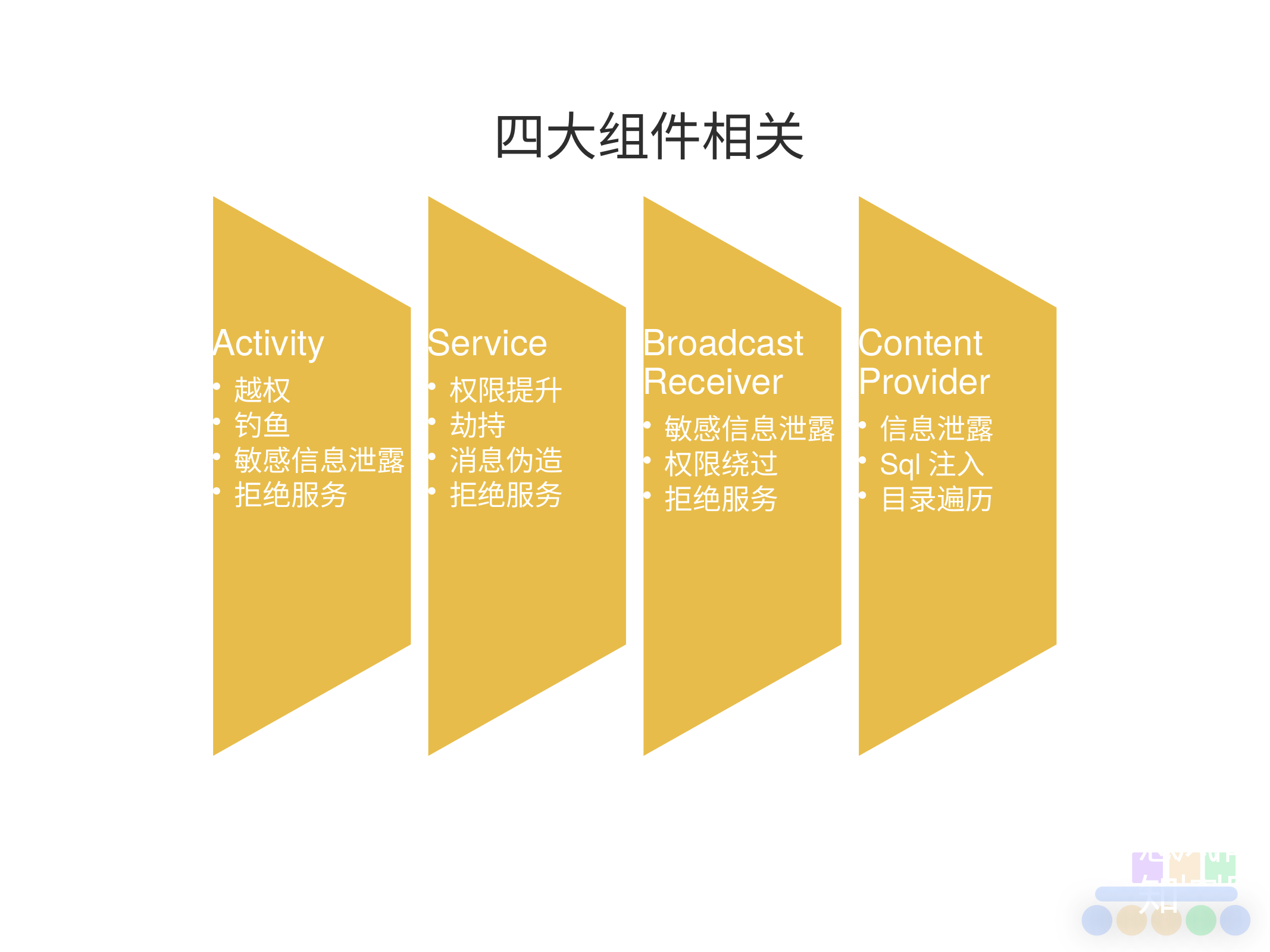

四大组件相关
Activity
越权
钓鱼
敏感信息泄露
拒绝服务
Service
权限提升
劫持
消息伪造
拒绝服务

Broadcast Receiver
敏感信息泄露
权限绕过
拒绝服务
Content Provider
信息泄露
Sql注入
目录遍历
感知
风控
情报